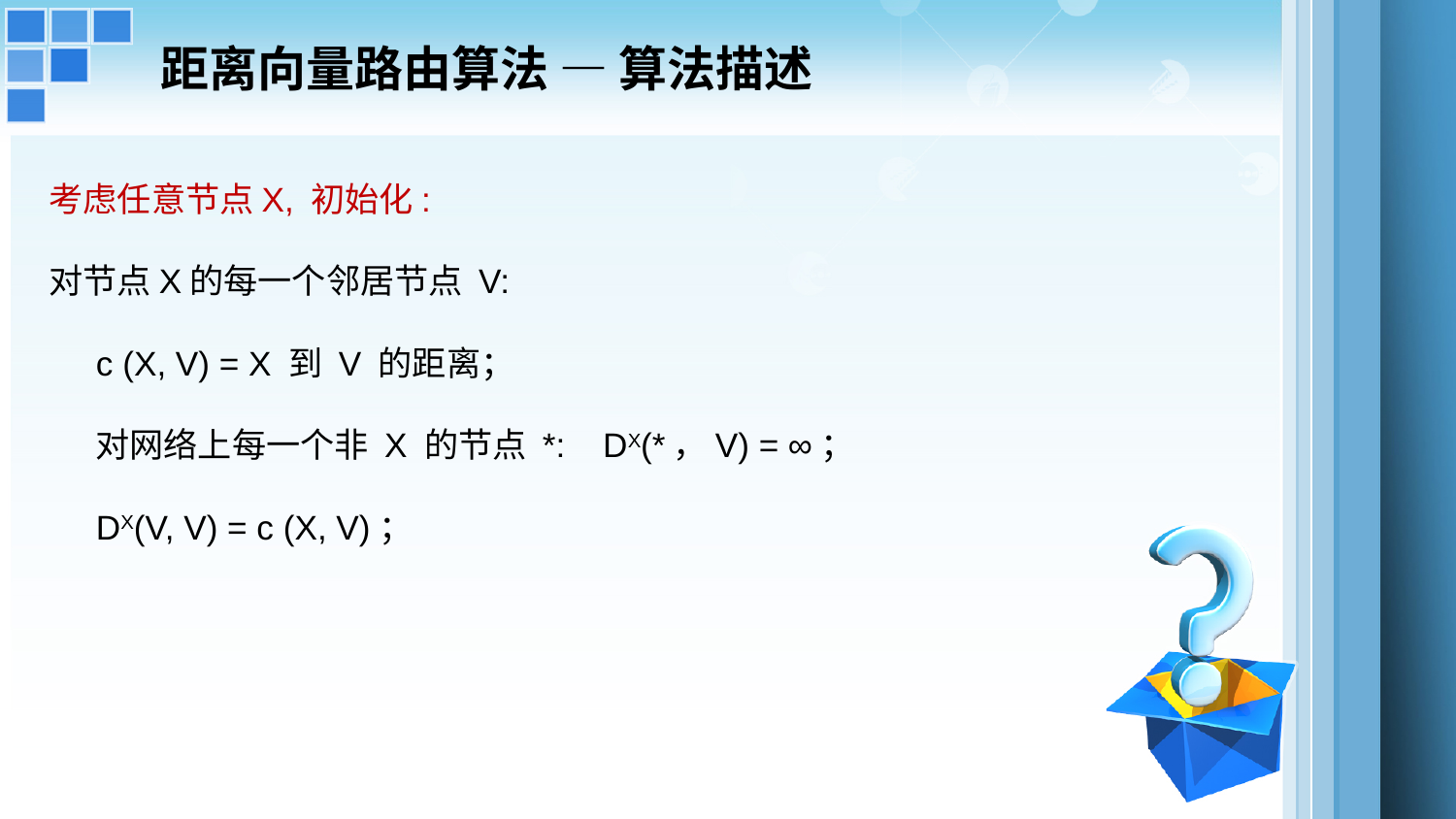

距离向量路由算法 — 算法描述
考虑任意节点X, 初始化:

对节点X的每一个邻居节点 V:

     c (X, V) = X 到 V 的距离；

     对网络上每一个非 X 的节点 *:    DX(*，V) = ∞；

     DX(V, V) = c (X, V)；